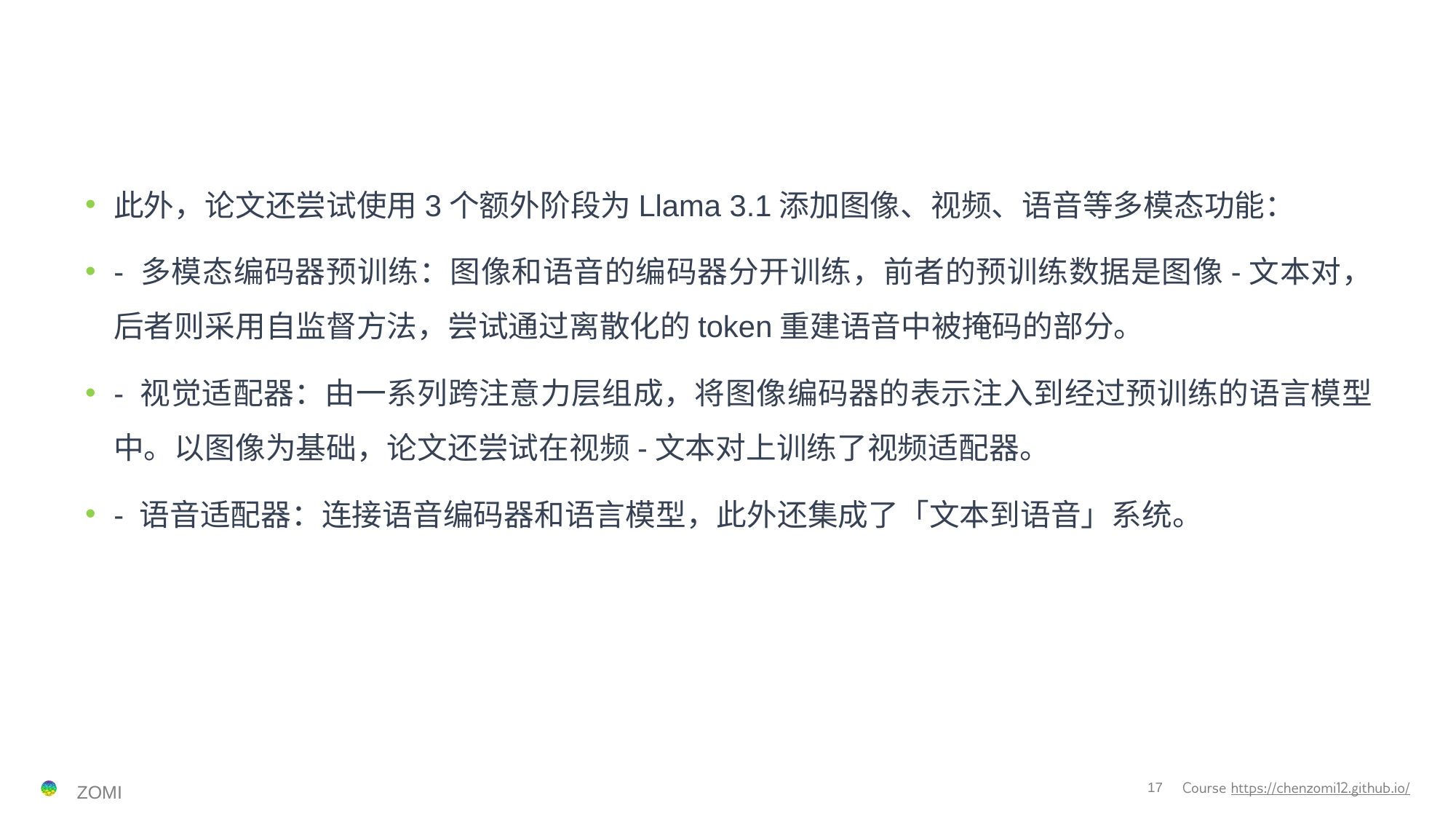

#
此外，论文还尝试使用3个额外阶段为Llama 3.1添加图像、视频、语音等多模态功能：
- 多模态编码器预训练：图像和语音的编码器分开训练，前者的预训练数据是图像-文本对，后者则采用自监督方法，尝试通过离散化的token重建语音中被掩码的部分。
- 视觉适配器：由一系列跨注意力层组成，将图像编码器的表示注入到经过预训练的语言模型中。以图像为基础，论文还尝试在视频-文本对上训练了视频适配器。
- 语音适配器：连接语音编码器和语言模型，此外还集成了「文本到语音」系统。